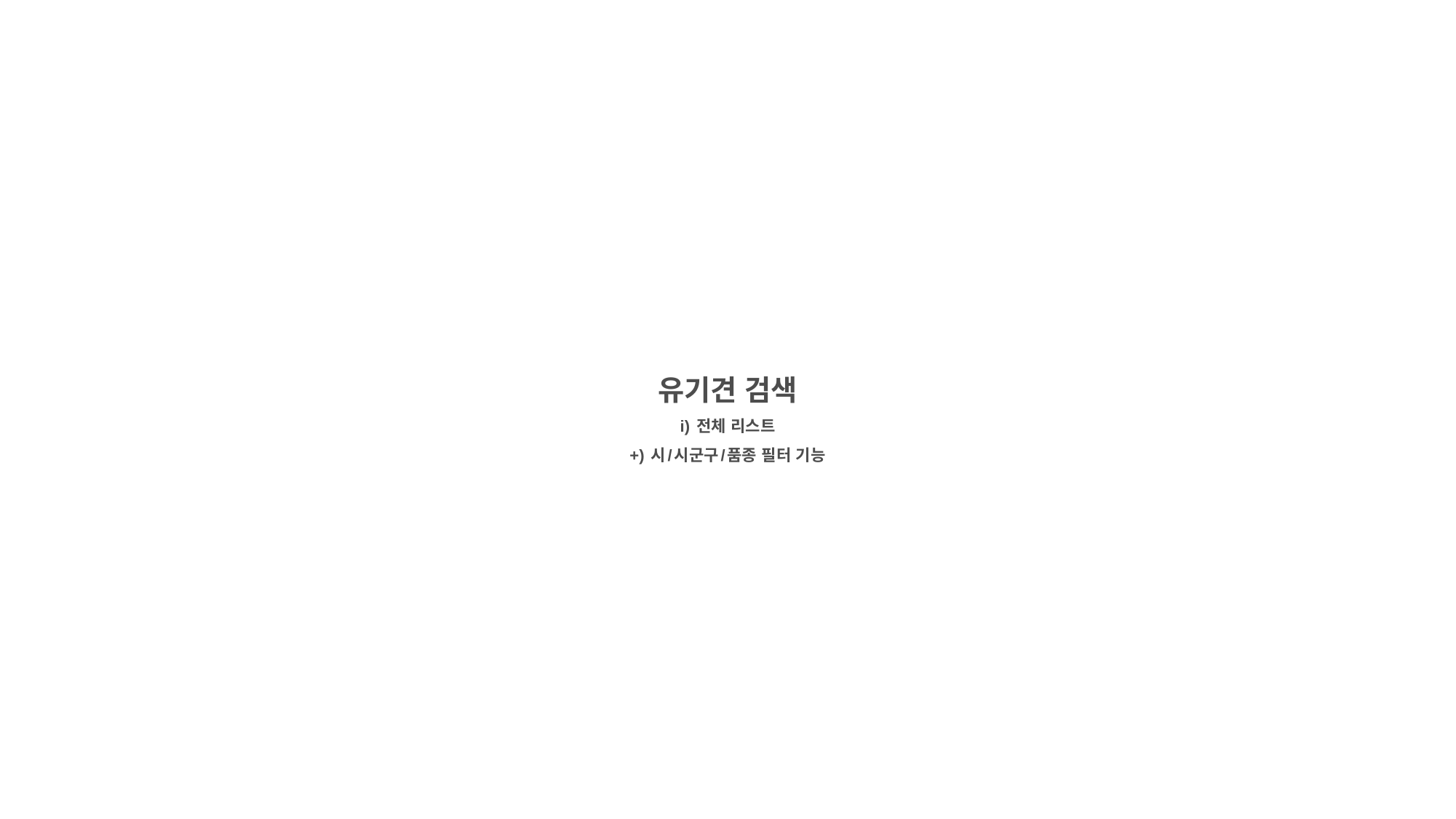

유기견 검색
i) 전체 리스트
+) 시/시군구/품종 필터 기능